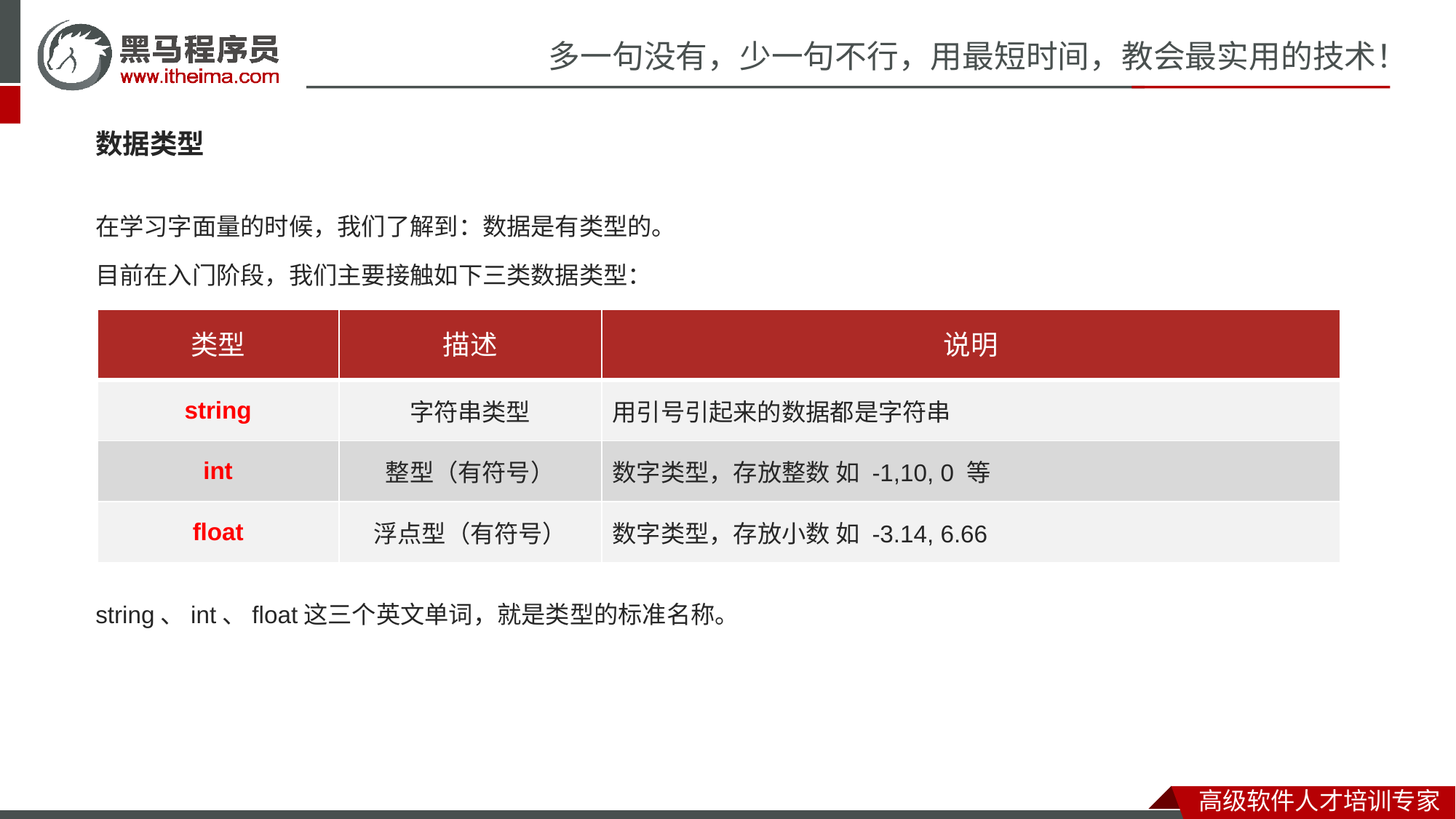

数据类型
在学习字面量的时候，我们了解到：数据是有类型的。
目前在入门阶段，我们主要接触如下三类数据类型：

string、int、float这三个英文单词，就是类型的标准名称。
| 类型 | 描述 | 说明 |
| --- | --- | --- |
| string | 字符串类型 | 用引号引起来的数据都是字符串 |
| int | 整型（有符号） | 数字类型，存放整数 如 -1,10, 0 等 |
| float | 浮点型（有符号） | 数字类型，存放小数 如 -3.14, 6.66 |